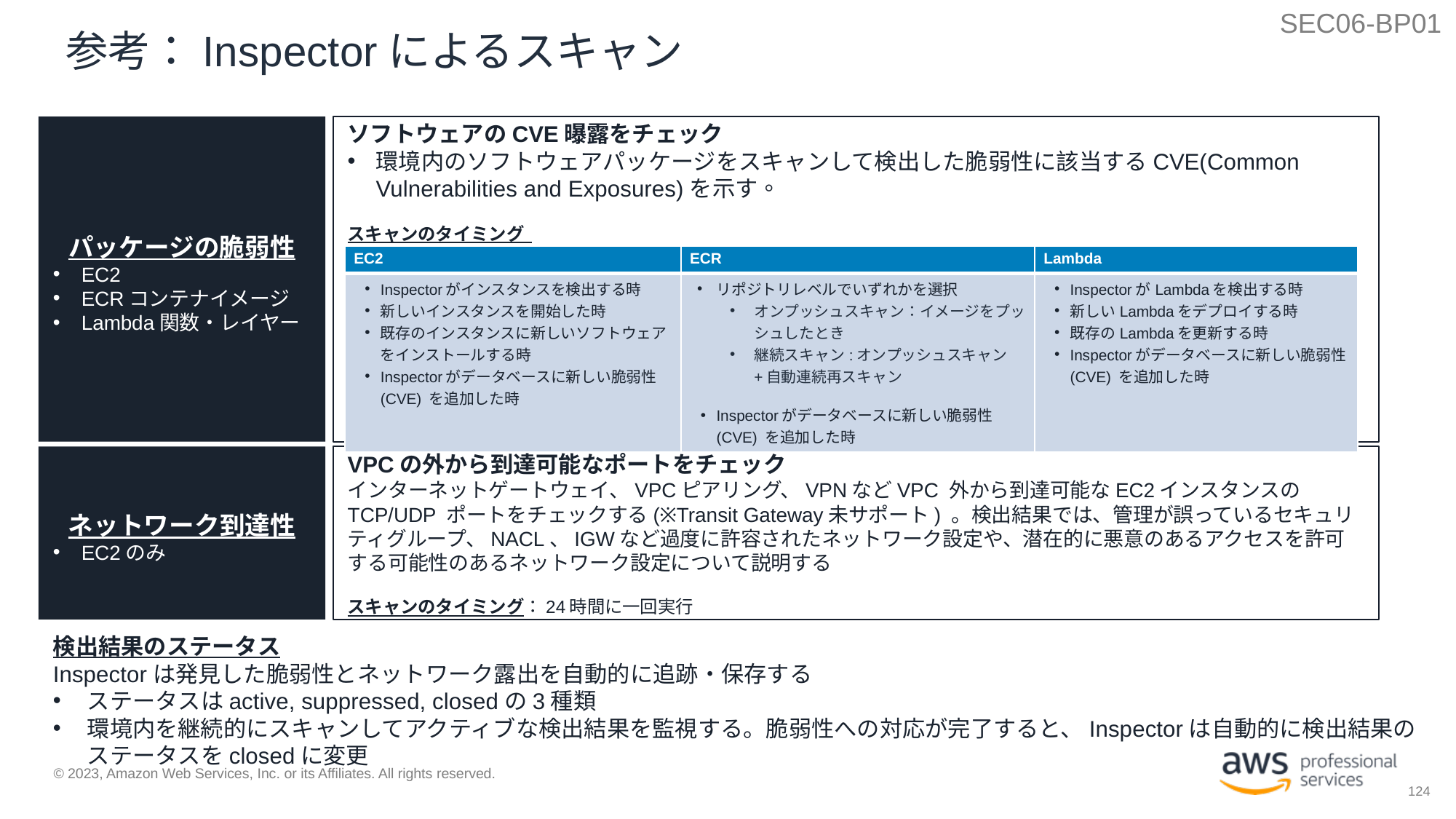

SEC06-BP01
# 参考：Inspectorによるスキャン
ソフトウェアのCVE曝露をチェック
環境内のソフトウェアパッケージをスキャンして検出した脆弱性に該当するCVE(Common Vulnerabilities and Exposures)を示す。
スキャンのタイミング
パッケージの脆弱性
EC2
ECRコンテナイメージ
Lambda関数・レイヤー
| EC2 | ECR | Lambda |
| --- | --- | --- |
| Inspectorがインスタンスを検出する時 新しいインスタンスを開始した時 既存のインスタンスに新しいソフトウェアをインストールする時 Inspectorがデータベースに新しい脆弱性 (CVE) を追加した時 | リポジトリレベルでいずれかを選択 オンプッシュスキャン：イメージをプッシュしたとき 継続スキャン:オンプッシュスキャン+自動連続再スキャン Inspectorがデータベースに新しい脆弱性 (CVE) を追加した時 | InspectorがLambdaを検出する時 新しいLambdaをデプロイする時 既存のLambdaを更新する時 Inspectorがデータベースに新しい脆弱性 (CVE) を追加した時 |
ネットワーク到達性
EC2のみ
VPCの外から到達可能なポートをチェック
インターネットゲートウェイ、VPCピアリング、VPNなどVPC 外から到達可能なEC2インスタンスのTCP/UDP ポートをチェックする(※Transit Gateway未サポート) 。検出結果では、管理が誤っているセキュリティグループ、NACL、IGWなど過度に許容されたネットワーク設定や、潜在的に悪意のあるアクセスを許可する可能性のあるネットワーク設定について説明する

スキャンのタイミング：24時間に一回実行
検出結果のステータス
Inspectorは発見した脆弱性とネットワーク露出を自動的に追跡・保存する
ステータスはactive, suppressed, closedの3種類
環境内を継続的にスキャンしてアクティブな検出結果を監視する。脆弱性への対応が完了すると、Inspectorは自動的に検出結果のステータスをclosedに変更